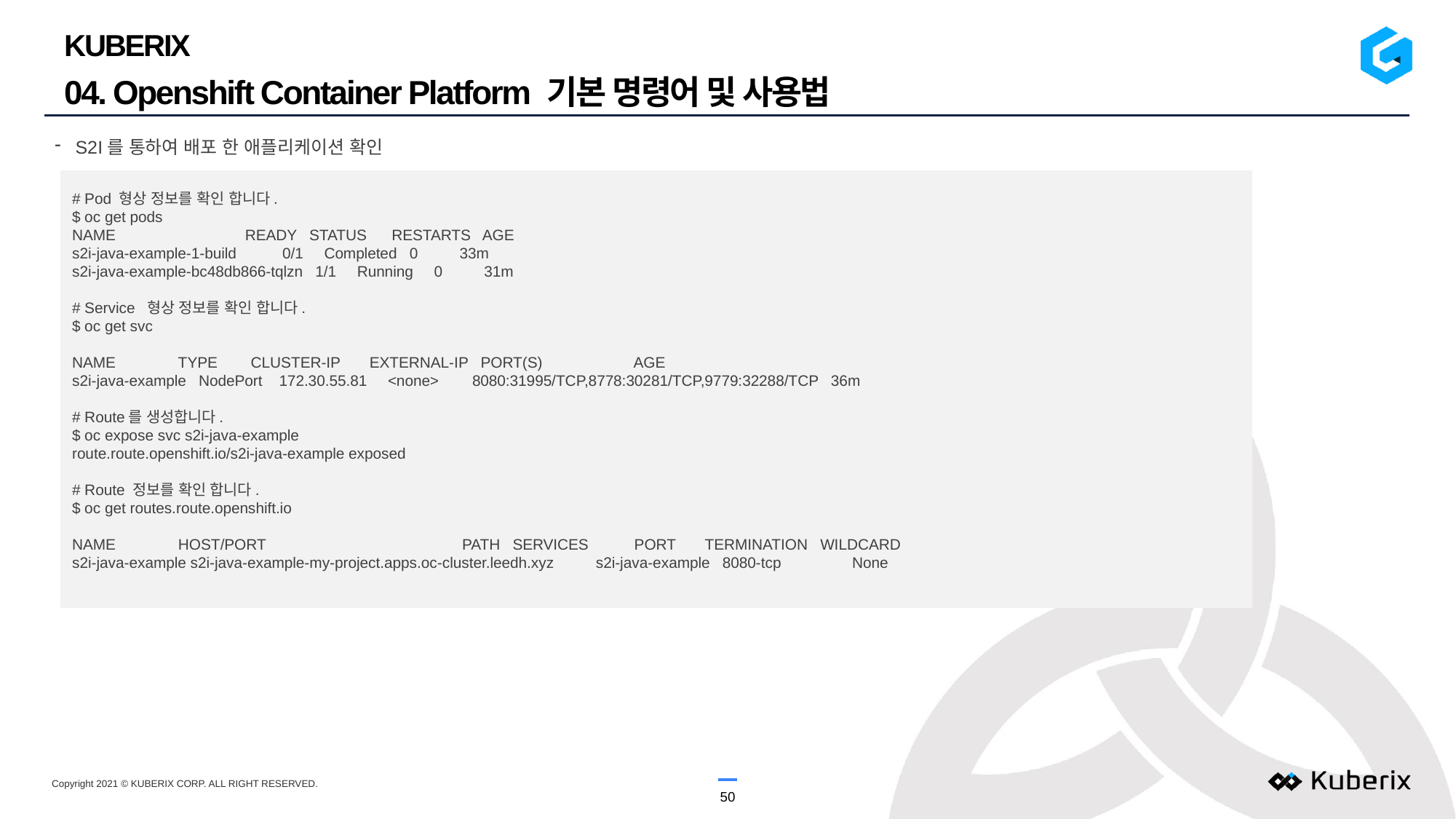

KUBERIX
04. Openshift Container Platform 기본 명령어 및 사용법
S2I를 통하여 배포 한 애플리케이션 확인
# Pod 형상 정보를 확인 합니다.
$ oc get pods
NAME                               READY   STATUS      RESTARTS   AGE
s2i-java-example-1-build           0/1     Completed   0          33m
s2i-java-example-bc48db866-tqlzn   1/1     Running     0          31m

# Service  형상 정보를 확인 합니다.
$ oc get svc

NAME               TYPE        CLUSTER-IP       EXTERNAL-IP   PORT(S)                      AGE
s2i-java-example   NodePort    172.30.55.81     <none>        8080:31995/TCP,8778:30281/TCP,9779:32288/TCP   36m

# Route를 생성합니다.
$ oc expose svc s2i-java-example
route.route.openshift.io/s2i-java-example exposed

# Route 정보를 확인 합니다.
$ oc get routes.route.openshift.io

NAME               HOST/PORT                                               PATH   SERVICES           PORT       TERMINATION   WILDCARD
s2i-java-example s2i-java-example-my-project.apps.oc-cluster.leedh.xyz          s2i-java-example   8080-tcp                 None